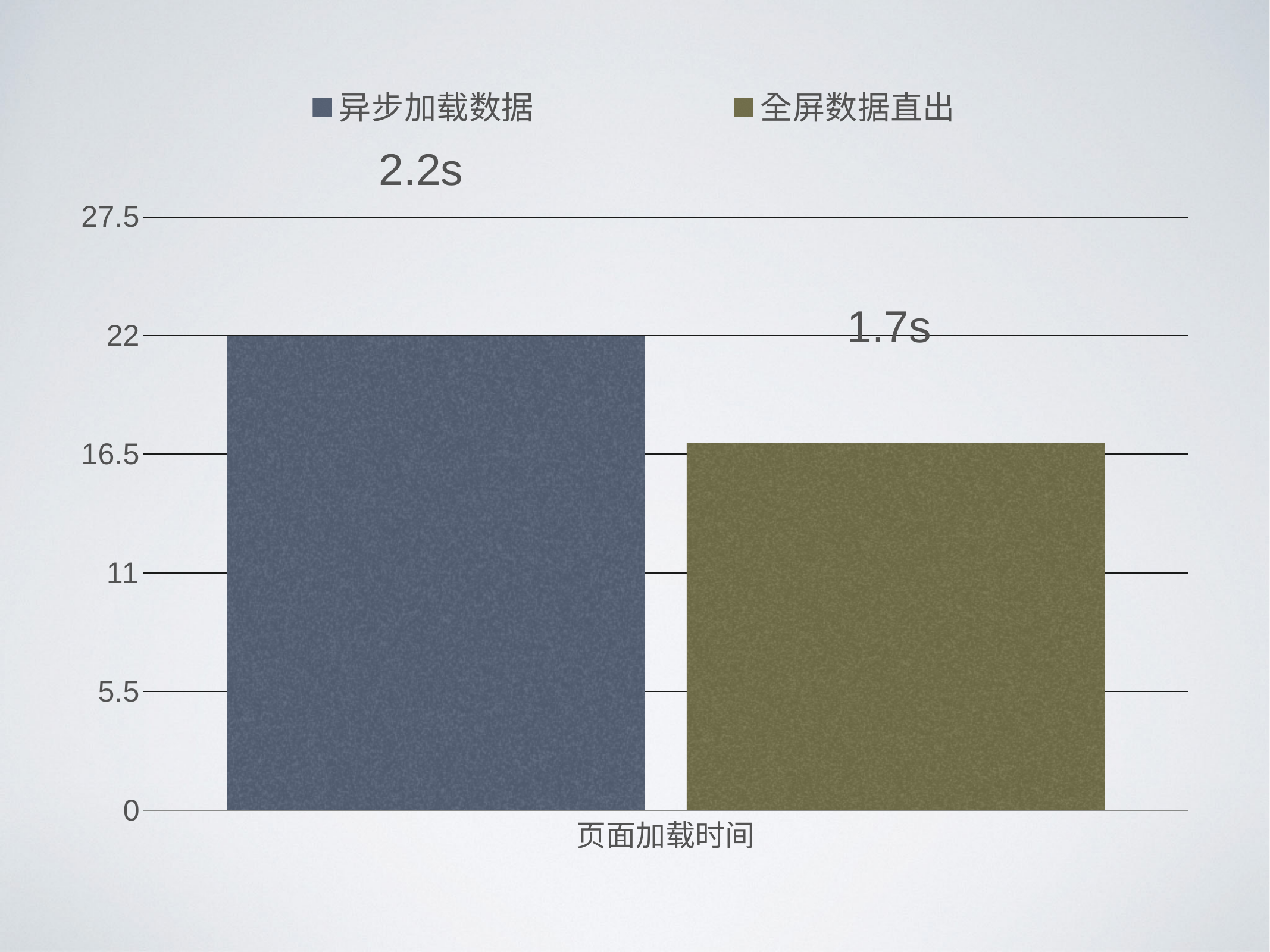

### Chart

| Category | 异步加载数据 | 全屏数据直出 |
|---|---|---|
| 页面加载时间 | 22.0 | 17.0 |
2.2s
1.7s
37